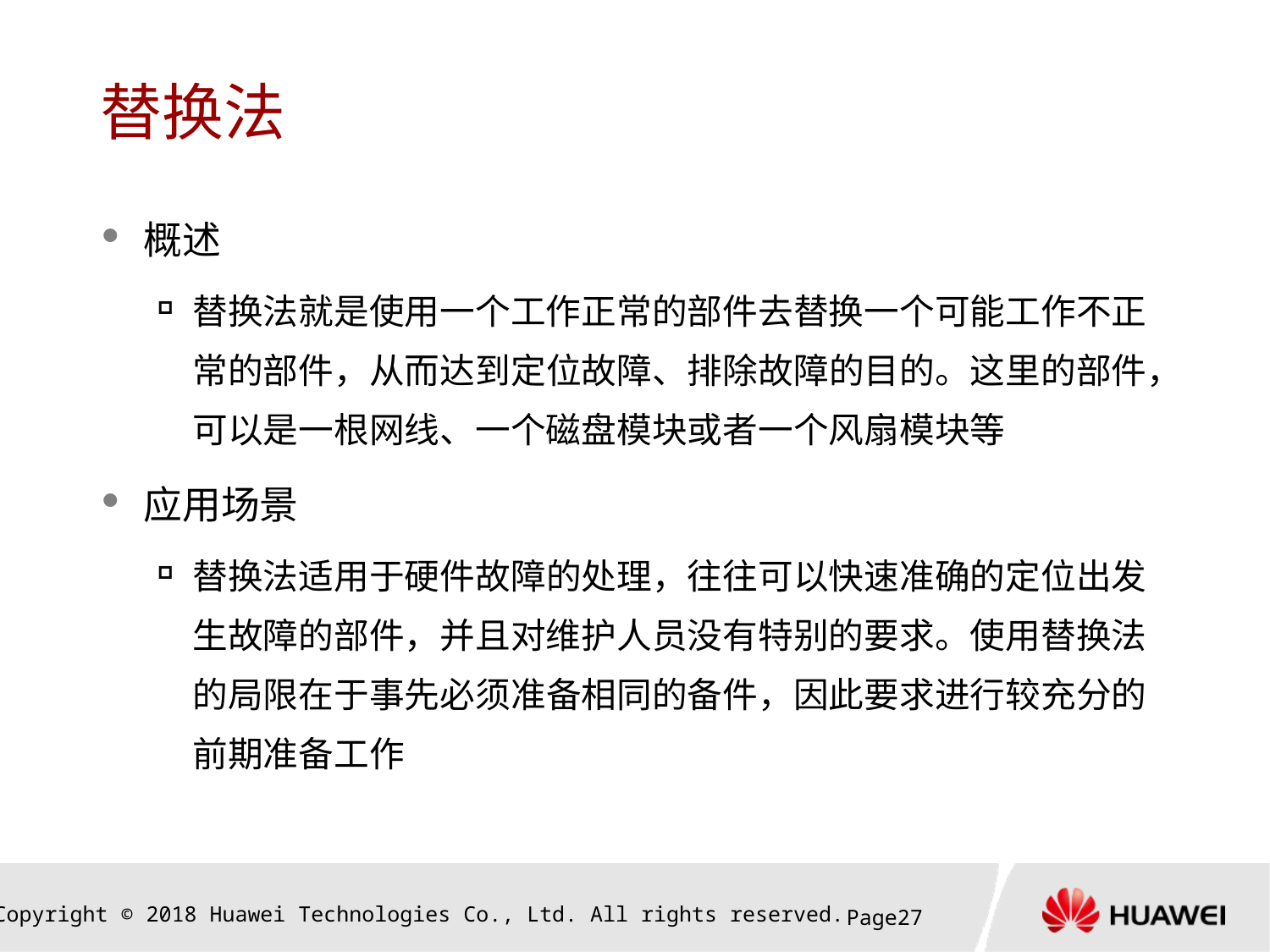

# 替换法
概述
替换法就是使用一个工作正常的部件去替换一个可能工作不正常的部件，从而达到定位故障、排除故障的目的。这里的部件，可以是一根网线、一个磁盘模块或者一个风扇模块等
应用场景
替换法适用于硬件故障的处理，往往可以快速准确的定位出发生故障的部件，并且对维护人员没有特别的要求。使用替换法的局限在于事先必须准备相同的备件，因此要求进行较充分的前期准备工作

Page27